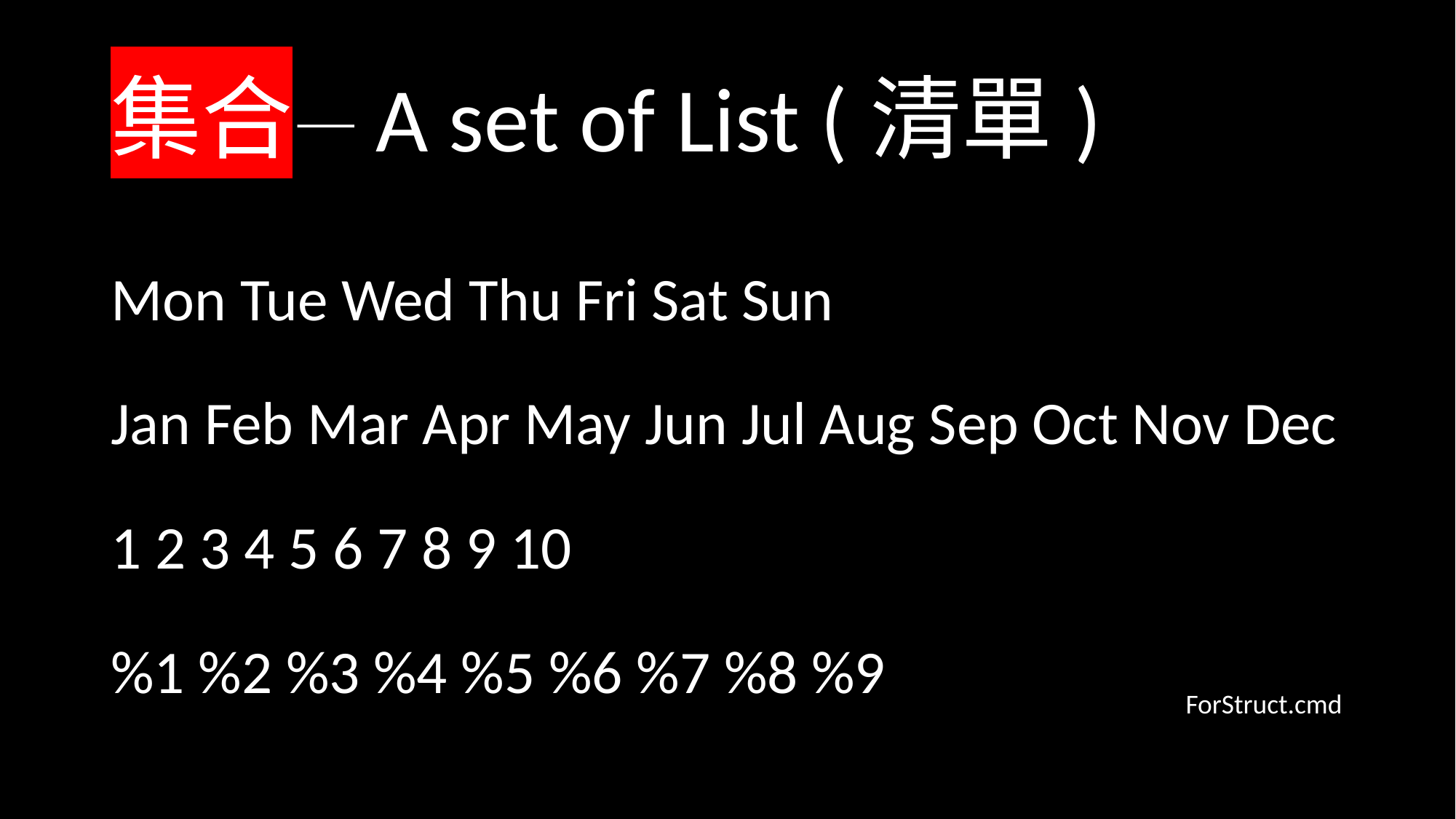

# 集合—A set of List (清單)
Mon Tue Wed Thu Fri Sat Sun
Jan Feb Mar Apr May Jun Jul Aug Sep Oct Nov Dec
1 2 3 4 5 6 7 8 9 10
%1 %2 %3 %4 %5 %6 %7 %8 %9
ForStruct.cmd